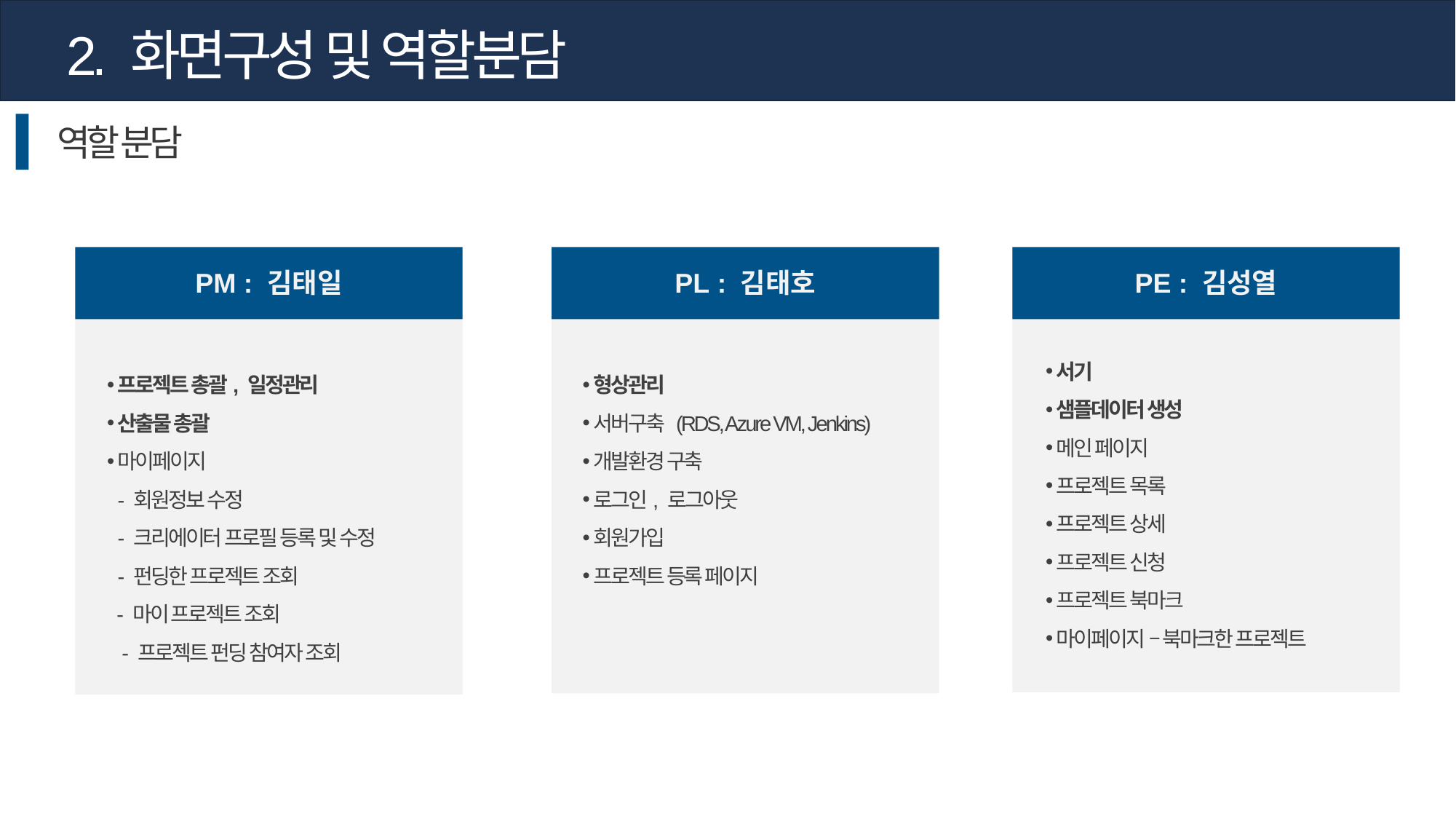

2. 화면구성 및 역할분담

역할 분담

PM : 김태일
PL : 김태호
PE : 김성열
서기
샘플데이터 생성
메인 페이지
프로젝트 목록
프로젝트 상세
프로젝트 신청
프로젝트 북마크
마이페이지 – 북마크한 프로젝트
프로젝트 총괄, 일정관리
산출물 총괄
마이페이지
- 회원정보 수정
- 크리에이터 프로필 등록 및 수정
- 펀딩한 프로젝트 조회
  - 마이 프로젝트 조회
  - 프로젝트 펀딩 참여자 조회

형상관리
서버구축 (RDS, Azure VM, Jenkins)
개발환경 구축
로그인, 로그아웃
회원가입
프로젝트 등록 페이지